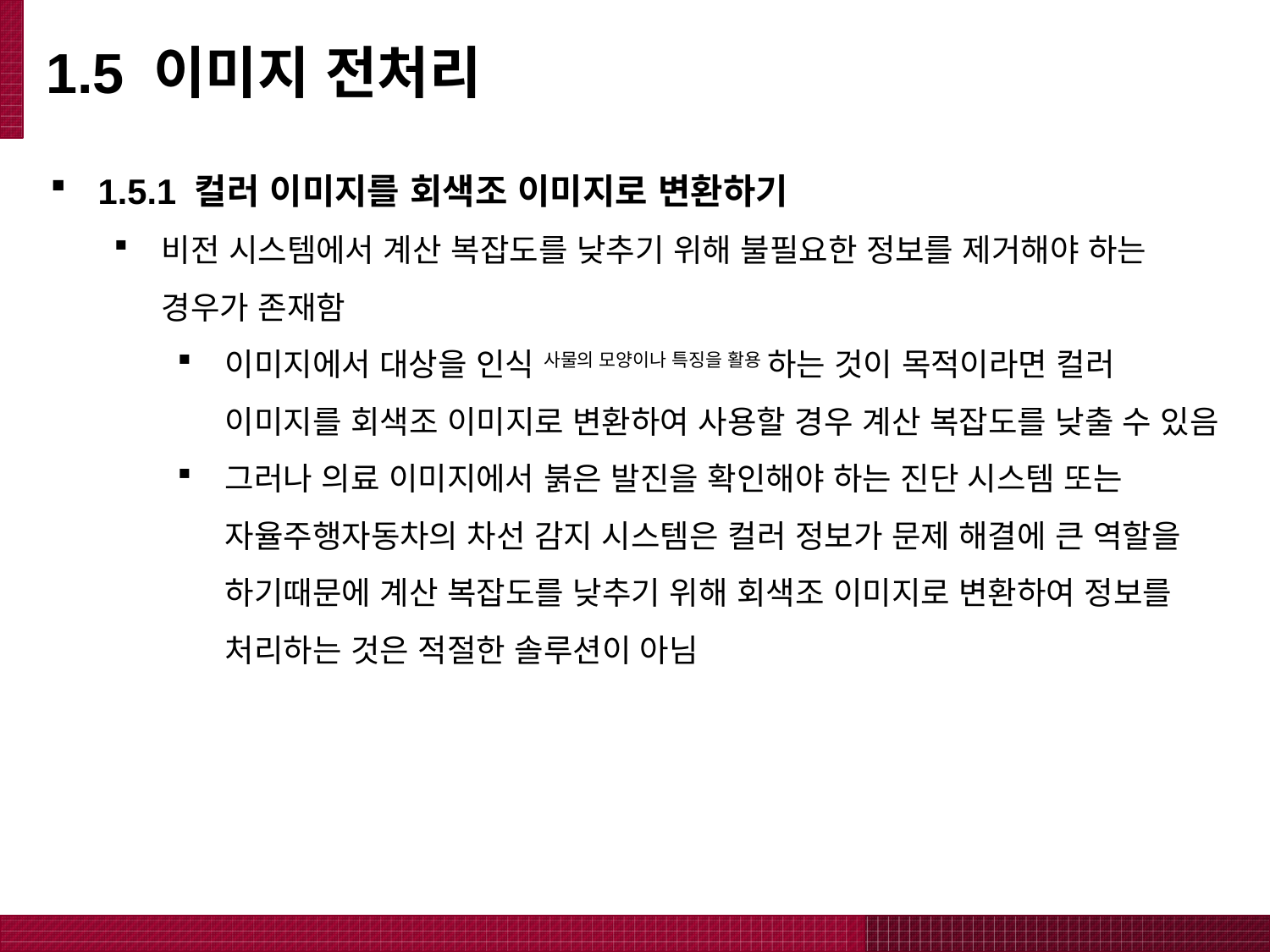

# 1.5 이미지 전처리
1.5.1 컬러 이미지를 회색조 이미지로 변환하기
비전 시스템에서 계산 복잡도를 낮추기 위해 불필요한 정보를 제거해야 하는 경우가 존재함
이미지에서 대상을 인식 사물의 모양이나 특징을 활용 하는 것이 목적이라면 컬러 이미지를 회색조 이미지로 변환하여 사용할 경우 계산 복잡도를 낮출 수 있음
그러나 의료 이미지에서 붉은 발진을 확인해야 하는 진단 시스템 또는 자율주행자동차의 차선 감지 시스템은 컬러 정보가 문제 해결에 큰 역할을 하기때문에 계산 복잡도를 낮추기 위해 회색조 이미지로 변환하여 정보를 처리하는 것은 적절한 솔루션이 아님